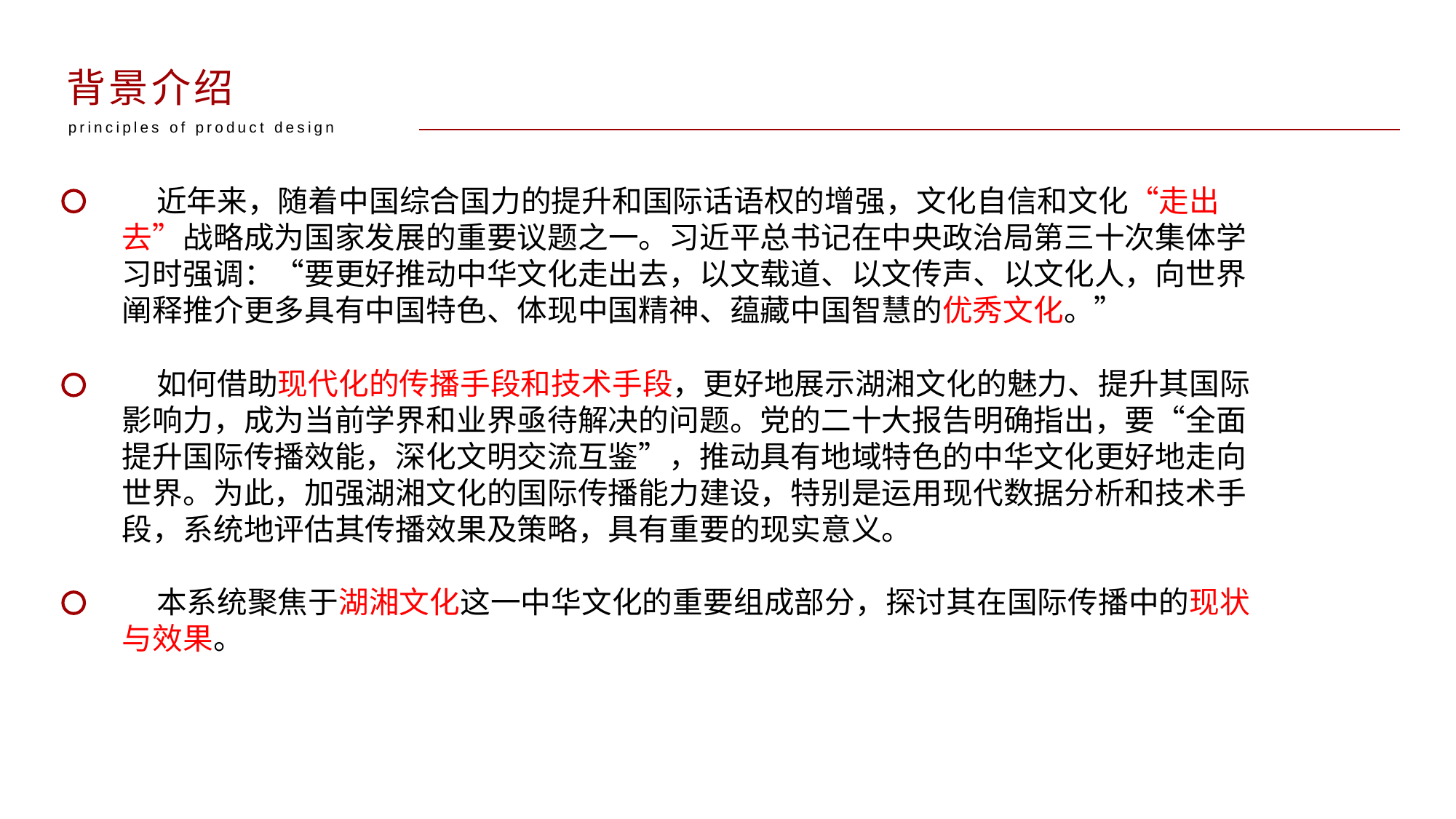

背景介绍
principles of product design
    近年来，随着中国综合国力的提升和国际话语权的增强，文化自信和文化“走出去”战略成为国家发展的重要议题之一。习近平总书记在中央政治局第三十次集体学习时强调：“要更好推动中华文化走出去，以文载道、以文传声、以文化人，向世界阐释推介更多具有中国特色、体现中国精神、蕴藏中国智慧的优秀文化。”

    如何借助现代化的传播手段和技术手段，更好地展示湖湘文化的魅力、提升其国际影响力，成为当前学界和业界亟待解决的问题。党的二十大报告明确指出，要“全面提升国际传播效能，深化文明交流互鉴”，推动具有地域特色的中华文化更好地走向世界。为此，加强湖湘文化的国际传播能力建设，特别是运用现代数据分析和技术手段，系统地评估其传播效果及策略，具有重要的现实意义。

    本系统聚焦于湖湘文化这一中华文化的重要组成部分，探讨其在国际传播中的现状与效果。